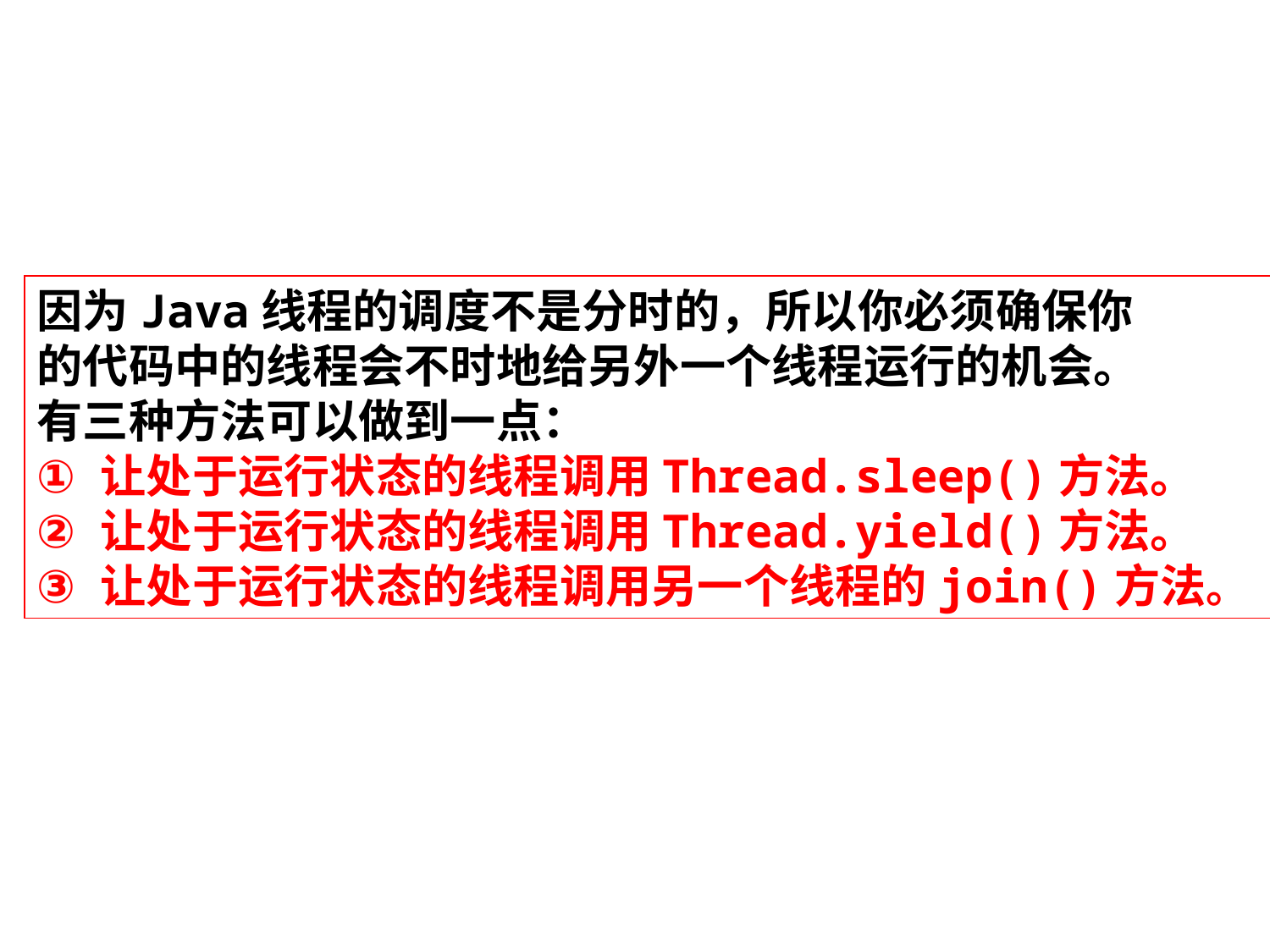

因为Java线程的调度不是分时的，所以你必须确保你
的代码中的线程会不时地给另外一个线程运行的机会。
有三种方法可以做到一点：
让处于运行状态的线程调用Thread.sleep()方法。
让处于运行状态的线程调用Thread.yield()方法。
让处于运行状态的线程调用另一个线程的join()方法。